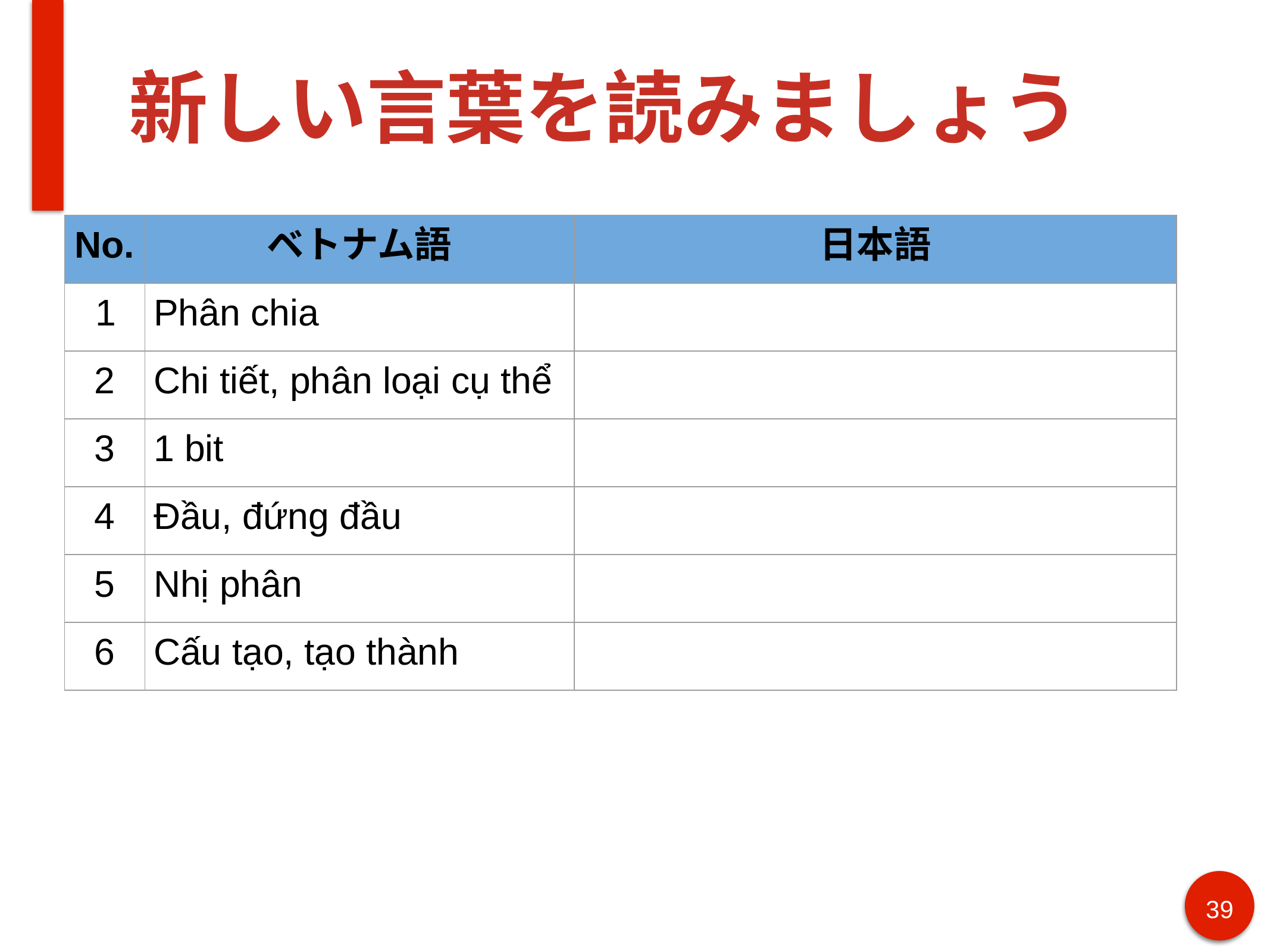

# 新しい言葉を読みましょう
| No. | ベトナム語 | 日本語 |
| --- | --- | --- |
| 1 | Phân chia |  |
| 2 | Chi tiết, phân loại cụ thể |  |
| 3 | 1 bit |  |
| 4 | Đầu, đứng đầu |  |
| 5 | Nhị phân |  |
| 6 | Cấu tạo, tạo thành |  |
39